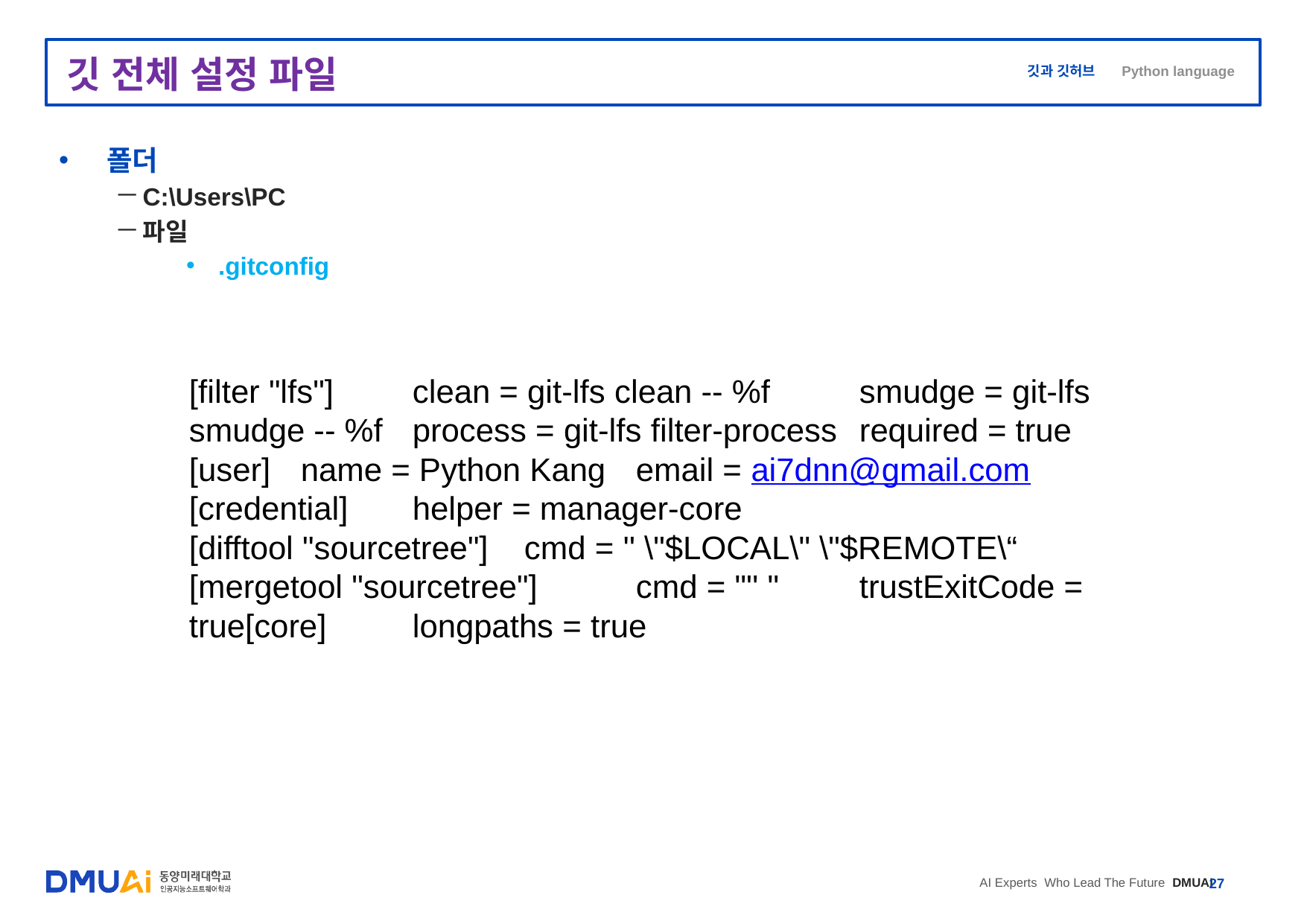

# 깃 전체 설정 파일
폴더
C:\Users\PC
파일
.gitconfig
[filter "lfs"]	clean = git-lfs clean -- %f	smudge = git-lfs smudge -- %f	process = git-lfs filter-process	required = true
[user]	name = Python Kang	email = ai7dnn@gmail.com
[credential]	helper = manager-core
[difftool "sourcetree"]	cmd = '' \"$LOCAL\" \"$REMOTE\“
[mergetool "sourcetree"]	cmd = "'' "	trustExitCode = true[core]	longpaths = true